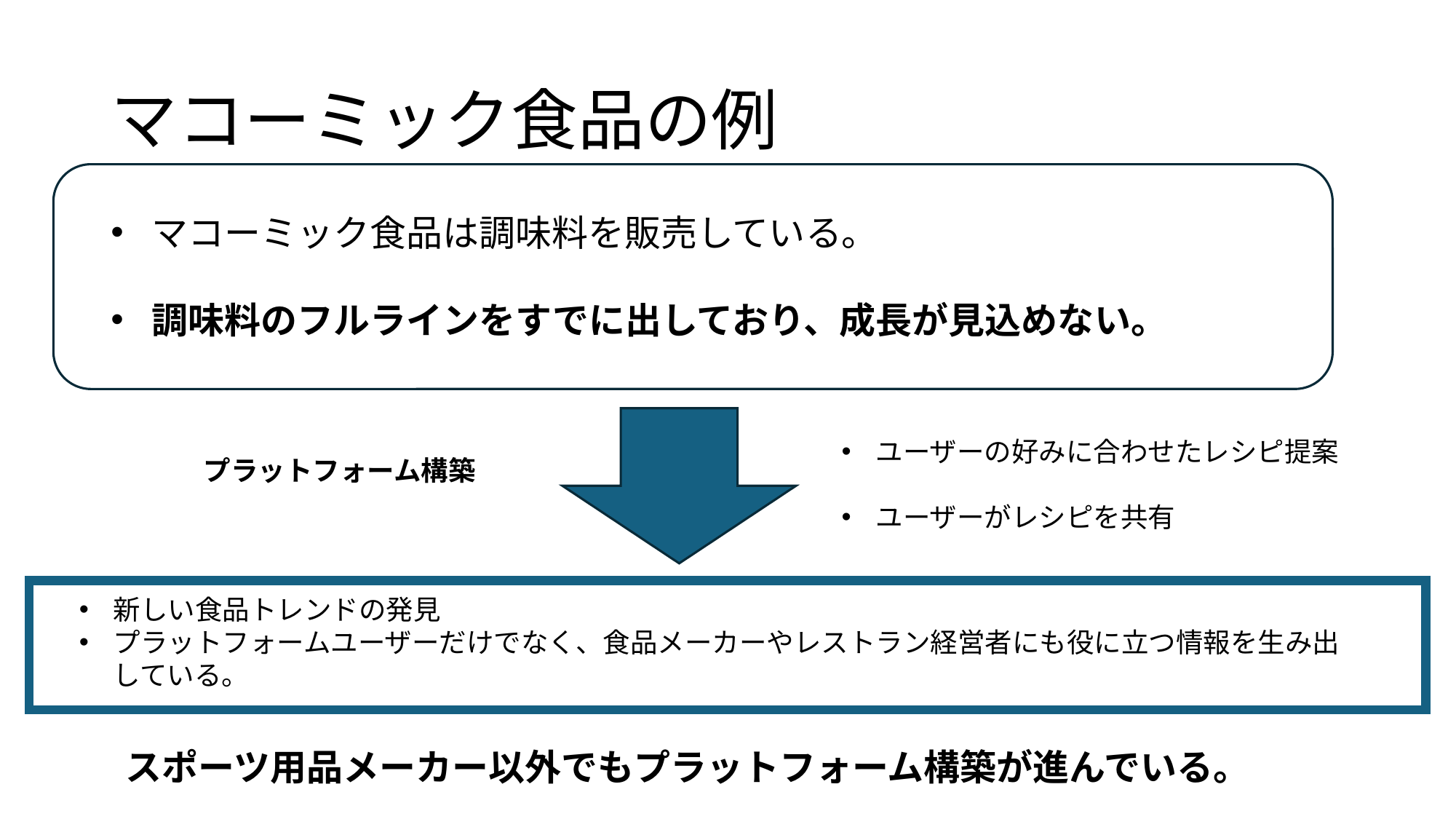

# マコーミック食品の例

マコーミック食品は調味料を販売している。

調味料のフルラインをすでに出しており、成長が見込めない。

ユーザーの好みに合わせたレシピ提案

ユーザーがレシピを共有
プラットフォーム構築

新しい食品トレンドの発見
プラットフォームユーザーだけでなく、食品メーカーやレストラン経営者にも役に立つ情報を生み出している。
スポーツ用品メーカー以外でもプラットフォーム構築が進んでいる。